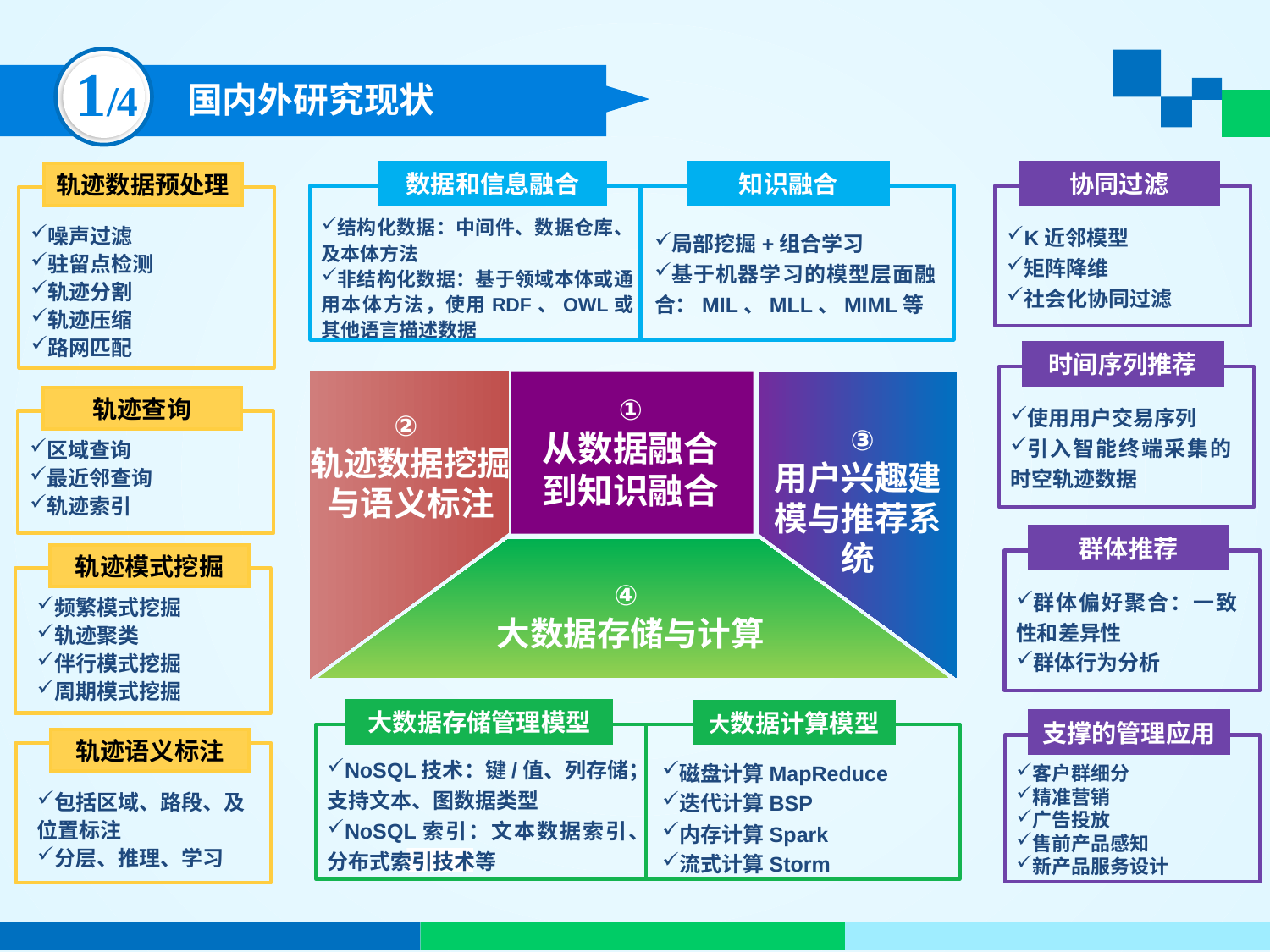

1/4

国内外研究现状
协同过滤

K近邻模型
矩阵降维
社会化协同过滤
时间序列推荐

使用用户交易序列
引入智能终端采集的时空轨迹数据
群体推荐

群体偏好聚合：一致性和差异性
群体行为分析
支撑的管理应用

客户群细分
精准营销
广告投放
售前产品感知
新产品服务设计
数据和信息融合
知识融合

结构化数据：中间件、数据仓库、及本体方法
非结构化数据：基于领域本体或通用本体方法，使用RDF、OWL或其他语言描述数据
局部挖掘+组合学习
基于机器学习的模型层面融合：MIL、MLL、MIML等
轨迹数据预处理

噪声过滤
驻留点检测
轨迹分割
轨迹压缩
路网匹配
轨迹模式挖掘

频繁模式挖掘
轨迹聚类
伴行模式挖掘
周期模式挖掘
轨迹语义标注

包括区域、路段、及位置标注
分层、推理、学习

①
从数据融合到知识融合
轨迹查询
②
轨迹数据挖掘
与语义标注
 ③
用户兴趣建模与推荐系统

区域查询
最近邻查询
轨迹索引

④
大数据存储与计算
大数据存储管理模型
大数据计算模型

NoSQL技术：键/值、列存储；支持文本、图数据类型
NoSQL索引：文本数据索引、分布式索引技术等
磁盘计算MapReduce
迭代计算BSP
内存计算Spark
流式计算Storm